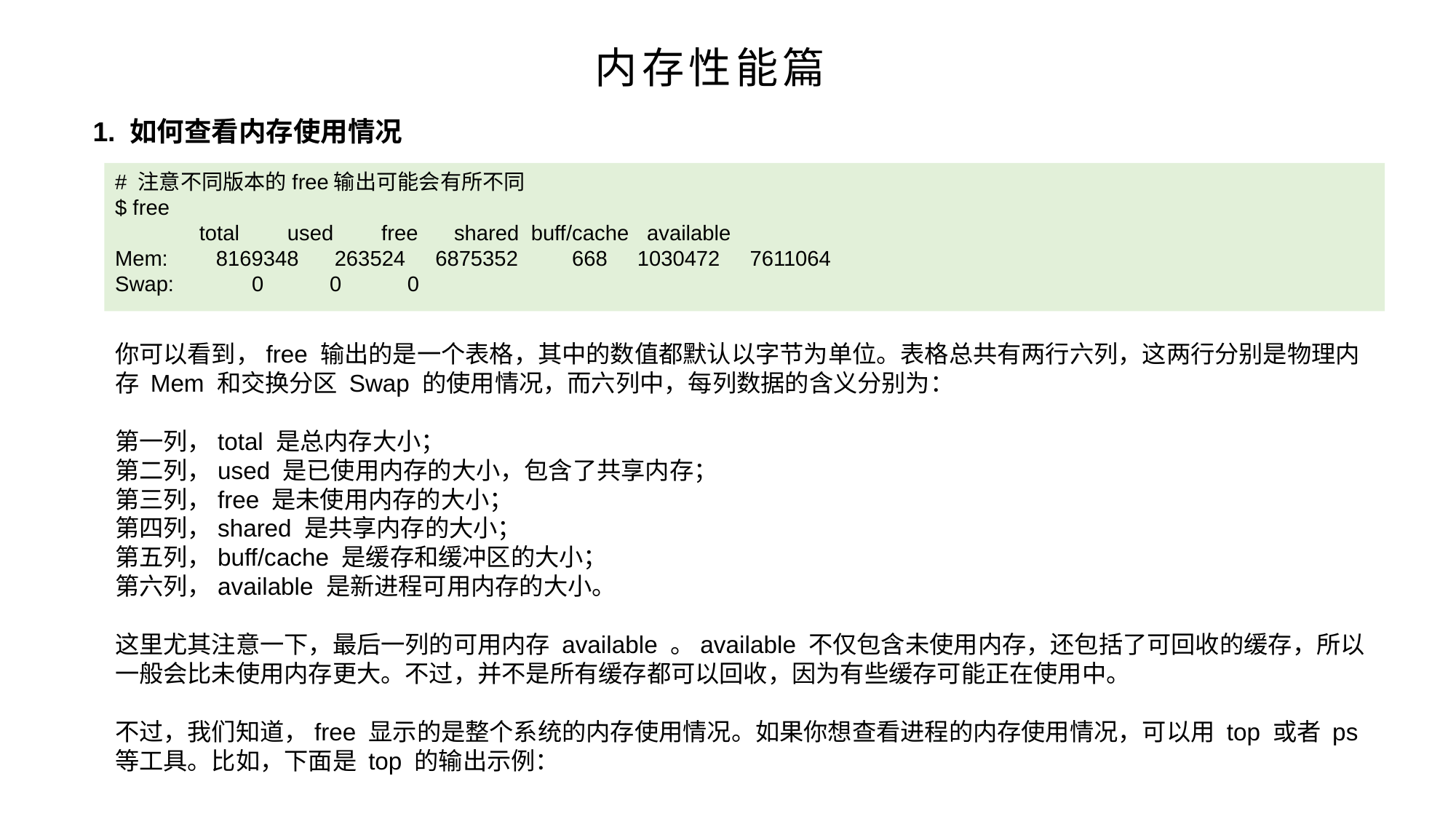

内存性能篇
1. 如何查看内存使用情况
# 注意不同版本的free输出可能会有所不同
$ free
              total        used        free      shared  buff/cache   available
Mem:        8169348      263524     6875352         668     1030472     7611064
Swap:             0           0           0
你可以看到，free 输出的是一个表格，其中的数值都默认以字节为单位。表格总共有两行六列，这两行分别是物理内存 Mem 和交换分区 Swap 的使用情况，而六列中，每列数据的含义分别为：

第一列，total 是总内存大小；
第二列，used 是已使用内存的大小，包含了共享内存；
第三列，free 是未使用内存的大小；
第四列，shared 是共享内存的大小；
第五列，buff/cache 是缓存和缓冲区的大小；
第六列，available 是新进程可用内存的大小。

这里尤其注意一下，最后一列的可用内存 available 。available 不仅包含未使用内存，还包括了可回收的缓存，所以一般会比未使用内存更大。不过，并不是所有缓存都可以回收，因为有些缓存可能正在使用中。

不过，我们知道，free 显示的是整个系统的内存使用情况。如果你想查看进程的内存使用情况，可以用 top 或者 ps 等工具。比如，下面是 top 的输出示例：